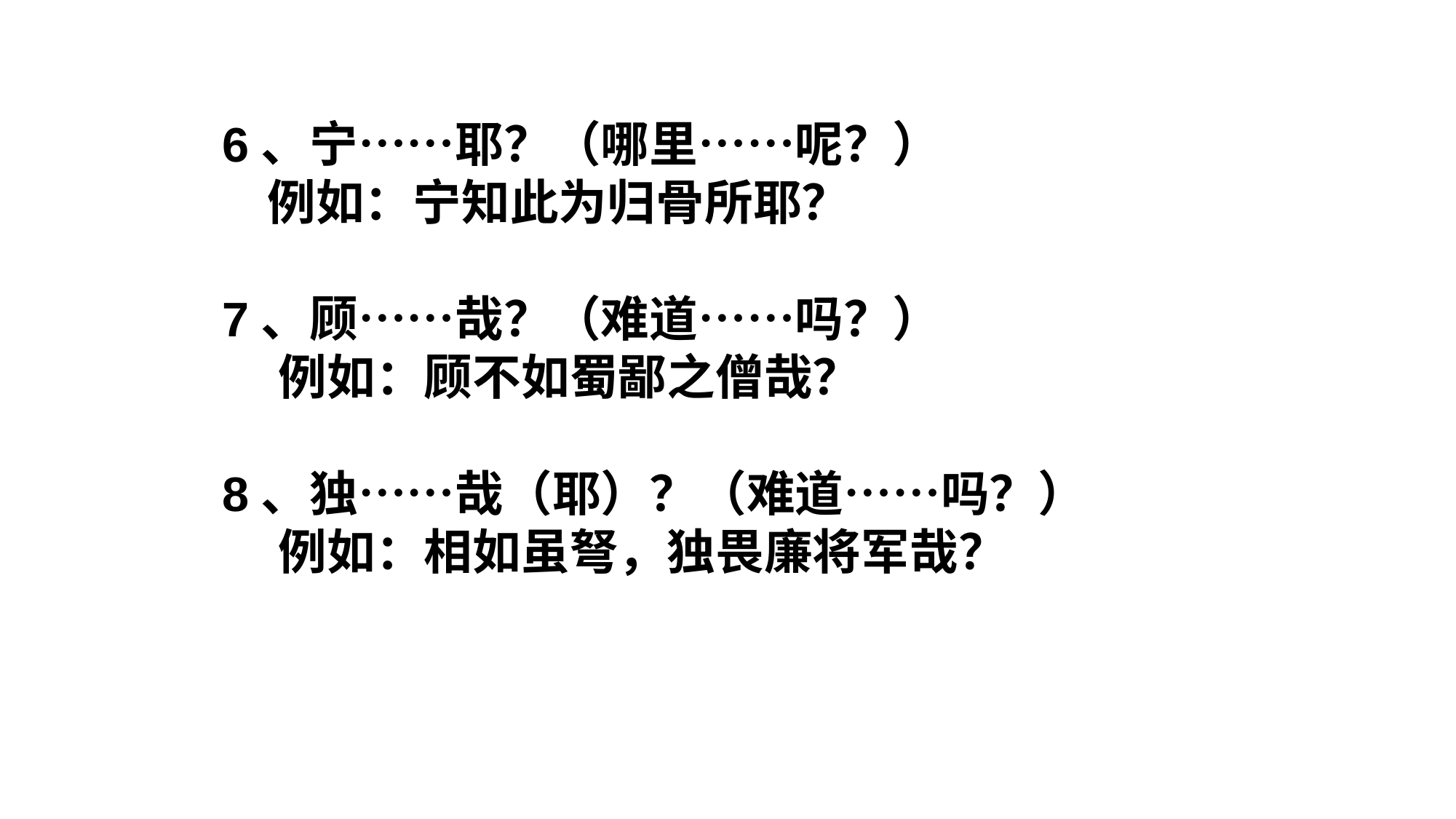

6、宁……耶？（哪里……呢？）
   例如：宁知此为归骨所耶？

7、顾……哉？（难道……吗？）
    例如：顾不如蜀鄙之僧哉？

8、独……哉（耶）？（难道……吗？）
    例如：相如虽弩，独畏廉将军哉？

12